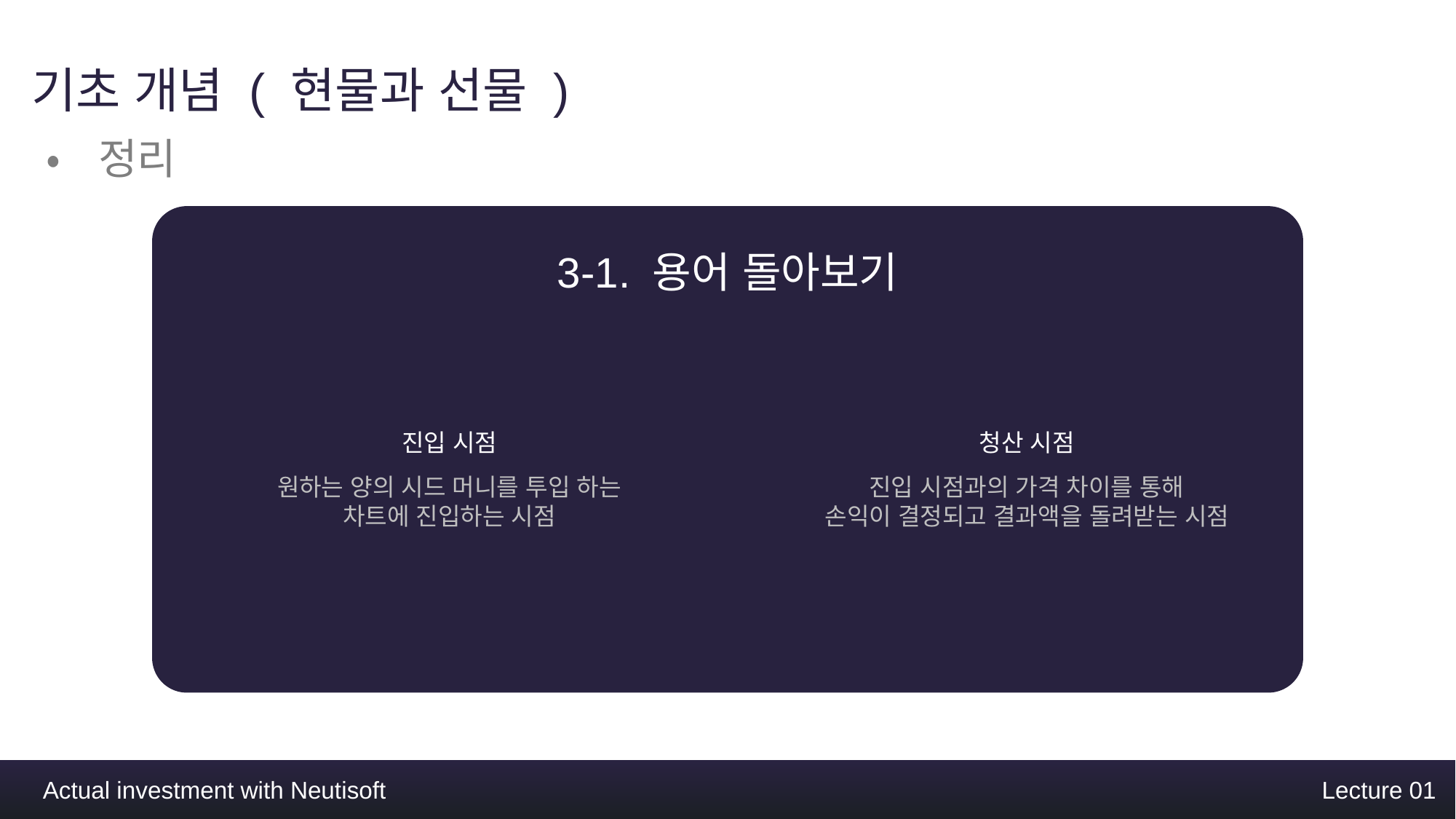

기초 개념 ( 현물과 선물 )
•정리

3-1. 용어 돌아보기
진입 시점
원하는 양의 시드 머니를 투입 하는
차트에 진입하는 시점
청산 시점
진입 시점과의 가격 차이를 통해
손익이 결정되고 결과액을 돌려받는 시점

Actual investment with Neutisoft
Lecture 01